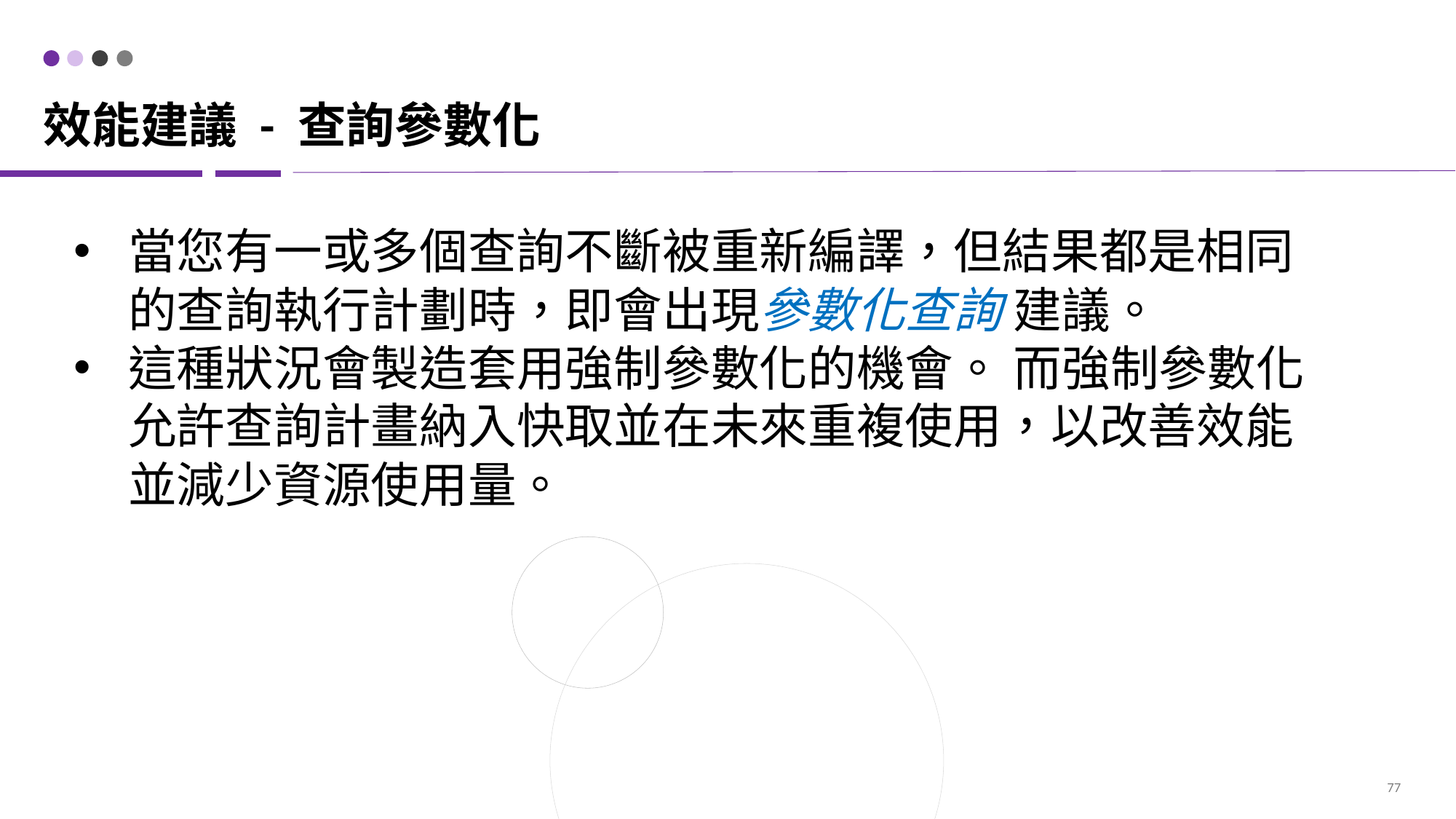

# 效能建議 - 查詢參數化
當您有一或多個查詢不斷被重新編譯，但結果都是相同的查詢執行計劃時，即會出現參數化查詢 建議。
這種狀況會製造套用強制參數化的機會。 而強制參數化允許查詢計畫納入快取並在未來重複使用，以改善效能並減少資源使用量。
77